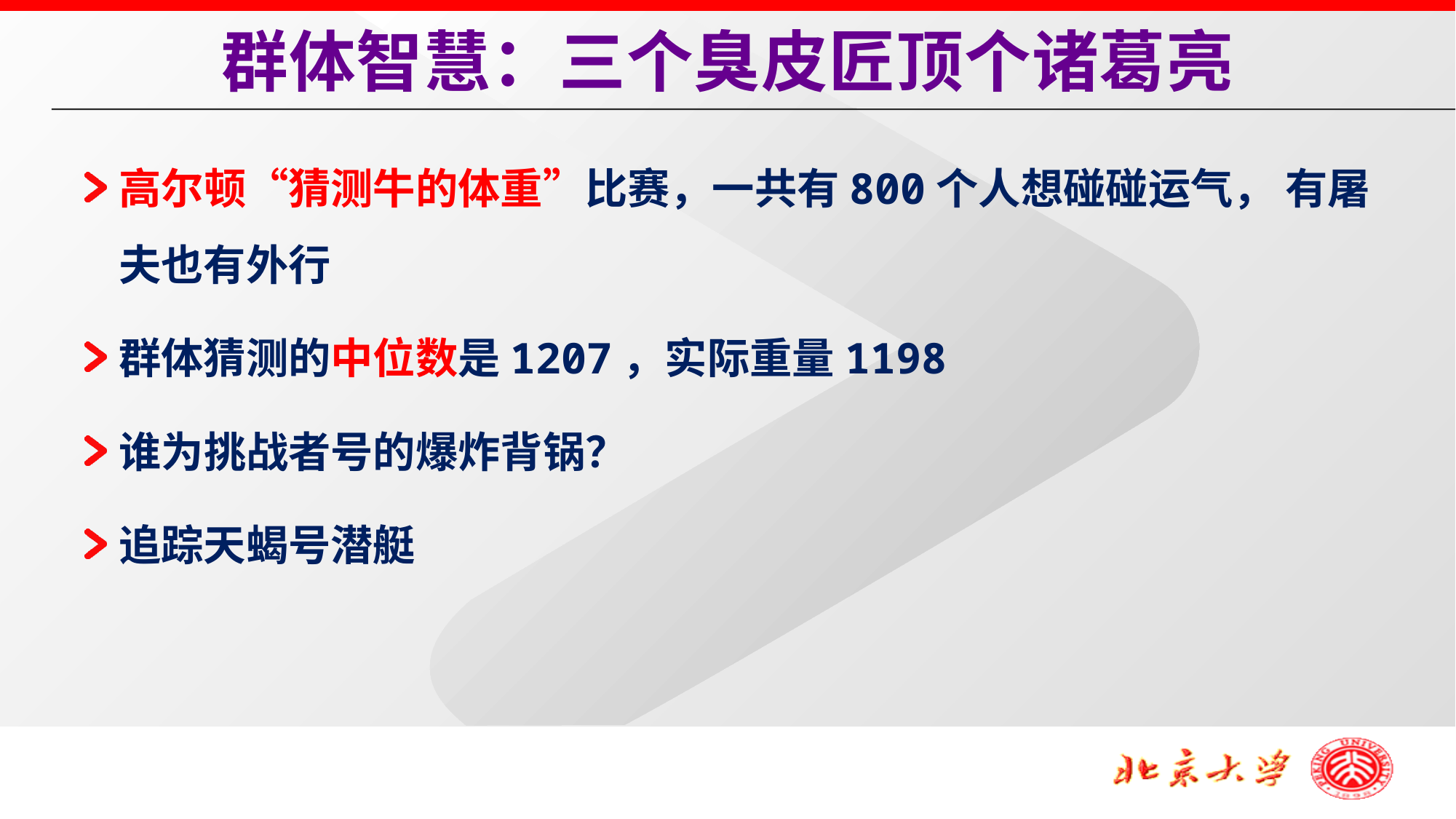

群体智慧：三个臭皮匠顶个诸葛亮
高尔顿“猜测牛的体重”比赛，一共有800个人想碰碰运气， 有屠夫也有外行
群体猜测的中位数是1207，实际重量1198
谁为挑战者号的爆炸背锅？
追踪天蝎号潜艇